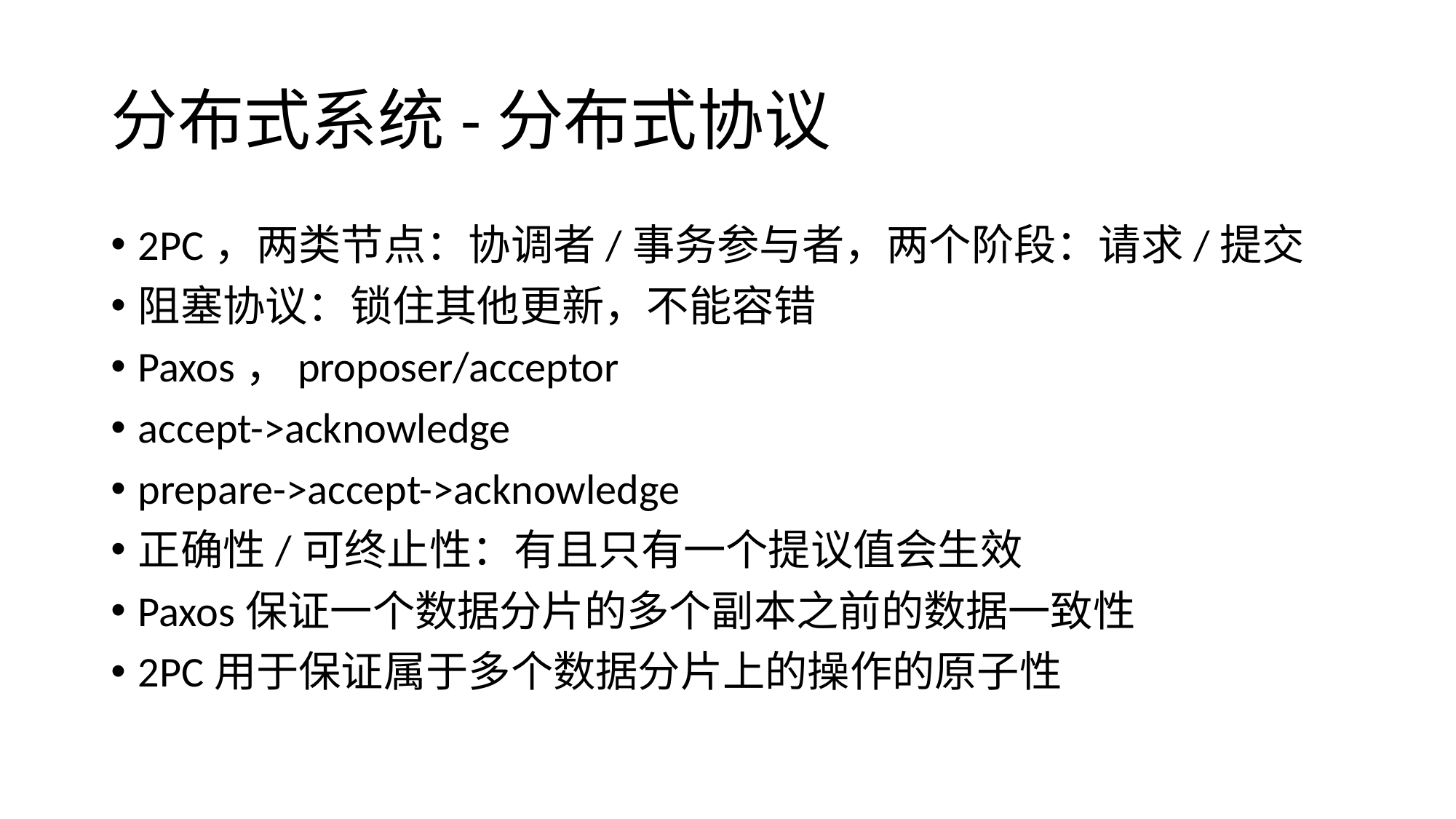

# 分布式系统-分布式协议
2PC，两类节点：协调者/事务参与者，两个阶段：请求/提交
阻塞协议：锁住其他更新，不能容错
Paxos，proposer/acceptor
accept->acknowledge
prepare->accept->acknowledge
正确性/可终止性：有且只有一个提议值会生效
Paxos保证一个数据分片的多个副本之前的数据一致性
2PC用于保证属于多个数据分片上的操作的原子性